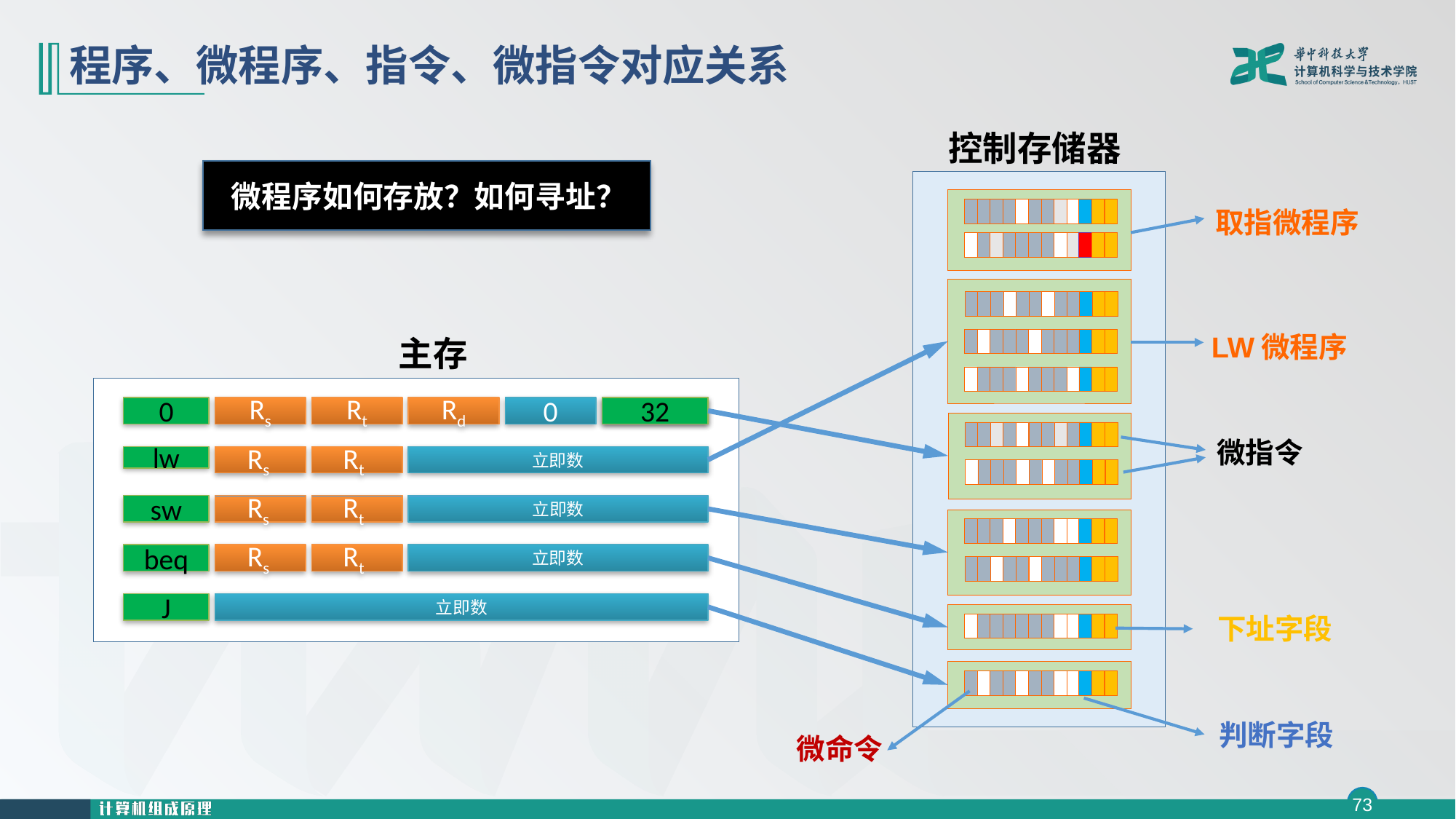

# 程序、微程序、指令、微指令对应关系
控制存储器

微程序如何存放？如何寻址？
取指微程序
LW微程序
主存

0
Rt
32
Rd
0
Rs
funct
微指令
lw
Rs
Rt
立即数
sw
Rs
Rt
立即数
beq
Rs
Rt
立即数
J
立即数
下址字段
微命令
判断字段